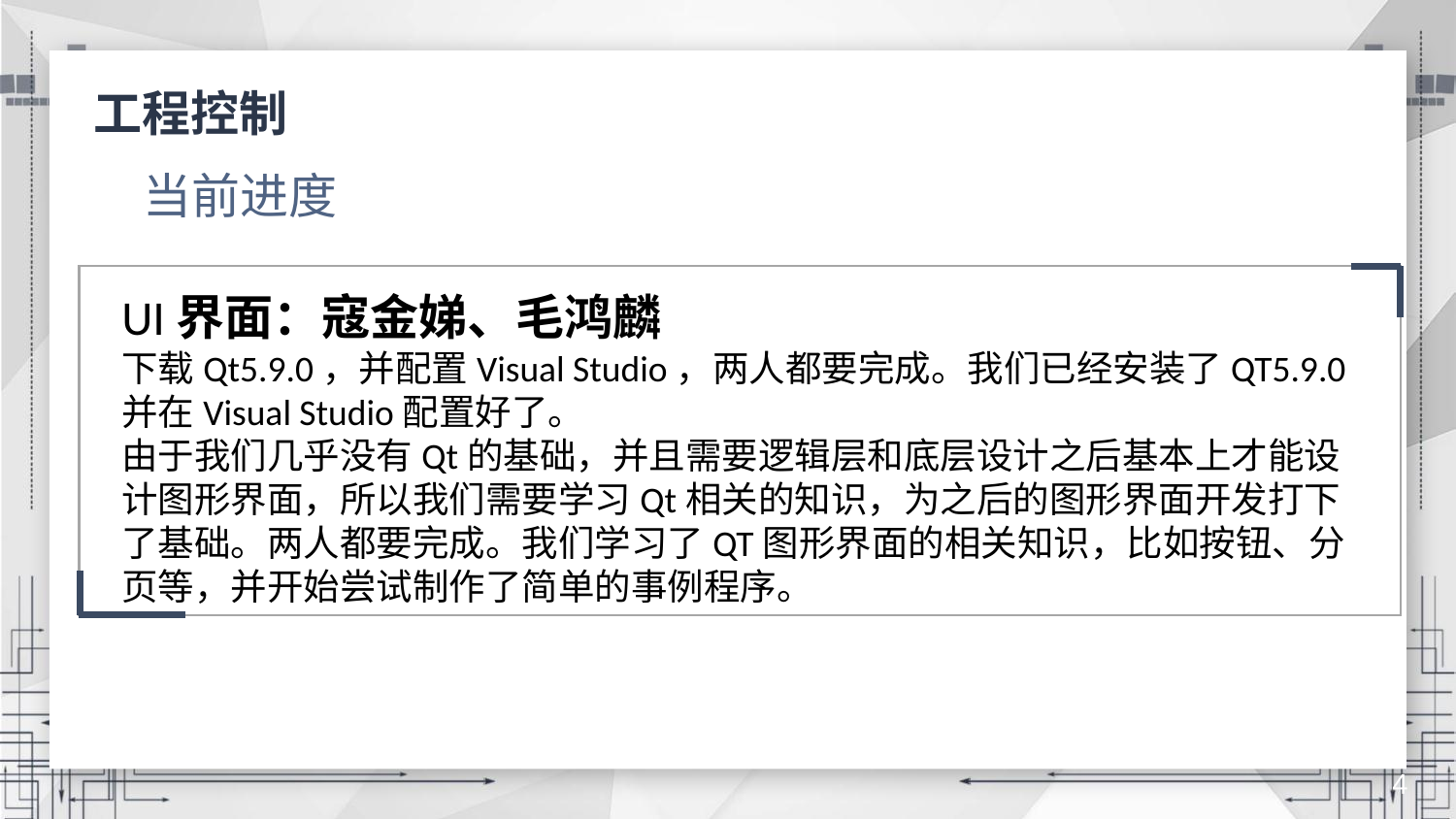

工程控制
当前进度

UI界面：寇金娣、毛鸿麟
下载Qt5.9.0，并配置Visual Studio，两人都要完成。我们已经安装了QT5.9.0并在Visual Studio配置好了。
由于我们几乎没有Qt的基础，并且需要逻辑层和底层设计之后基本上才能设计图形界面，所以我们需要学习Qt相关的知识，为之后的图形界面开发打下了基础。两人都要完成。我们学习了QT图形界面的相关知识，比如按钮、分页等，并开始尝试制作了简单的事例程序。
4